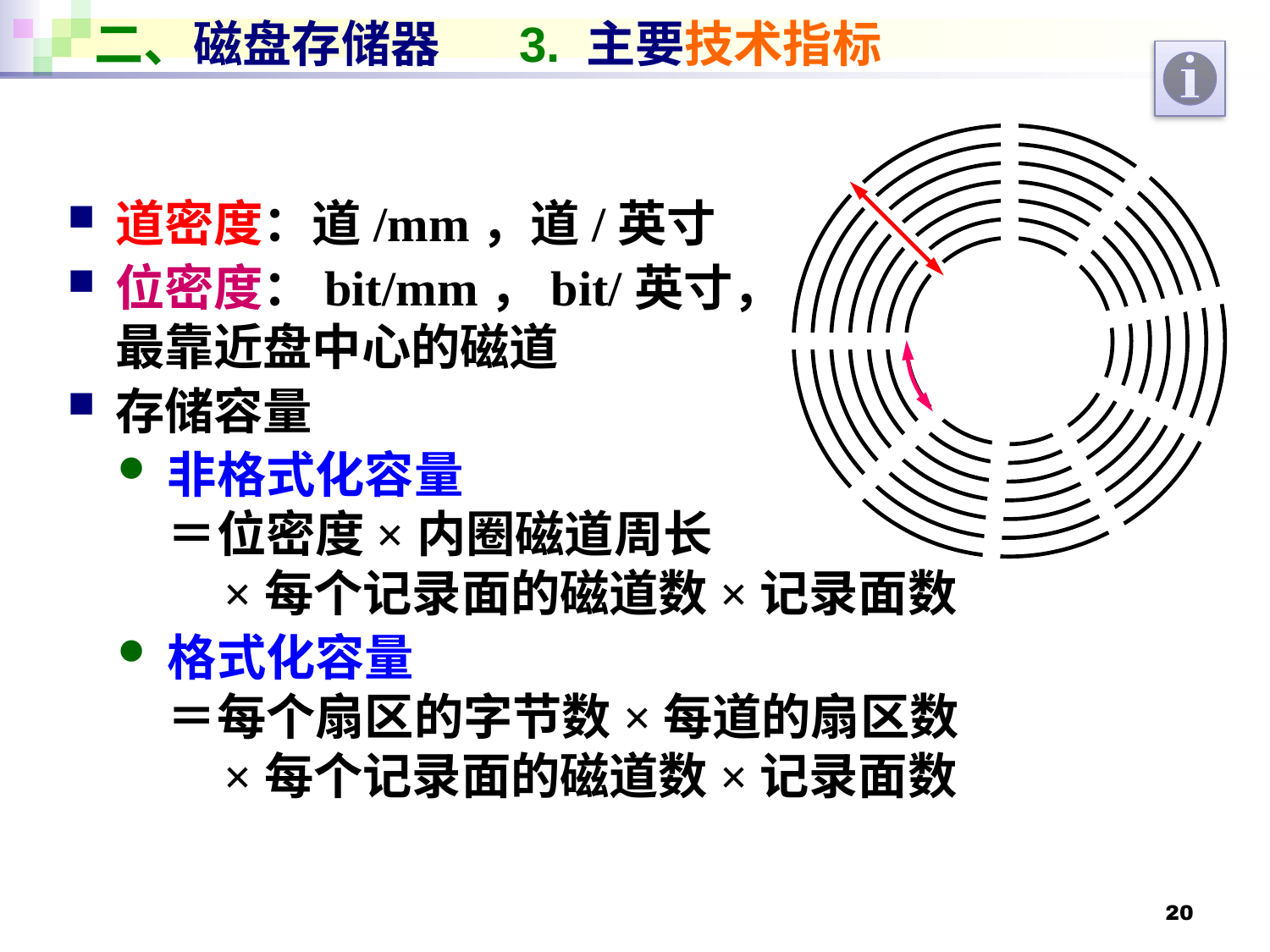

# 二、磁盘存储器      3. 主要技术指标

道密度：道/mm，道/英寸
位密度：bit/mm，bit/英寸，
最靠近盘中心的磁道
存储容量
非格式化容量
＝位密度×内圈磁道周长
    ×每个记录面的磁道数×记录面数
格式化容量
＝每个扇区的字节数×每道的扇区数
    ×每个记录面的磁道数×记录面数

20